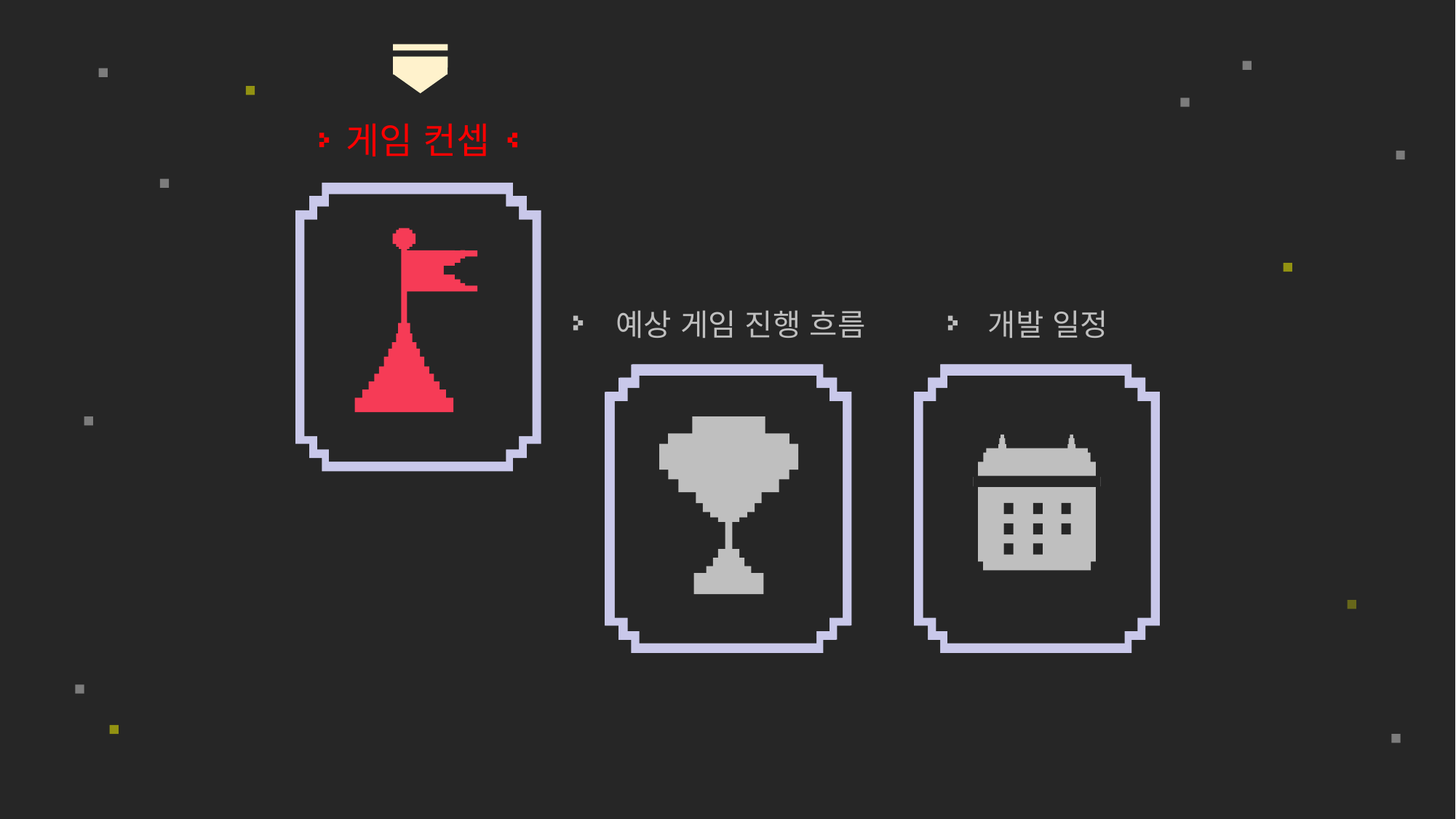

게임 컨셉

예상 게임 진행 흐름

개발 일정